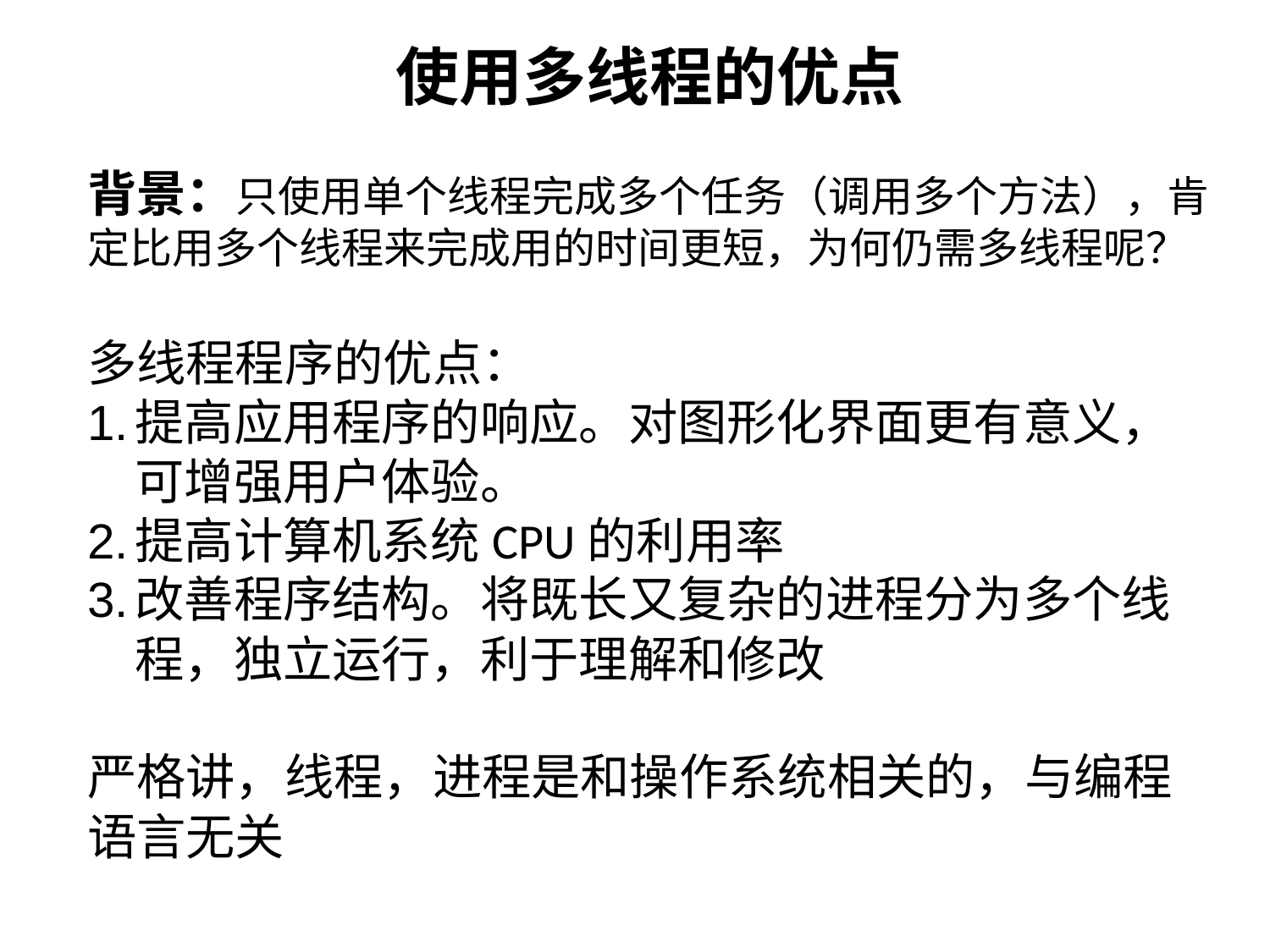

# 使用多线程的优点
背景：只使用单个线程完成多个任务（调用多个方法），肯定比用多个线程来完成用的时间更短，为何仍需多线程呢？

多线程程序的优点：
提高应用程序的响应。对图形化界面更有意义，可增强用户体验。
提高计算机系统CPU的利用率
改善程序结构。将既长又复杂的进程分为多个线程，独立运行，利于理解和修改

严格讲，线程，进程是和操作系统相关的，与编程语言无关